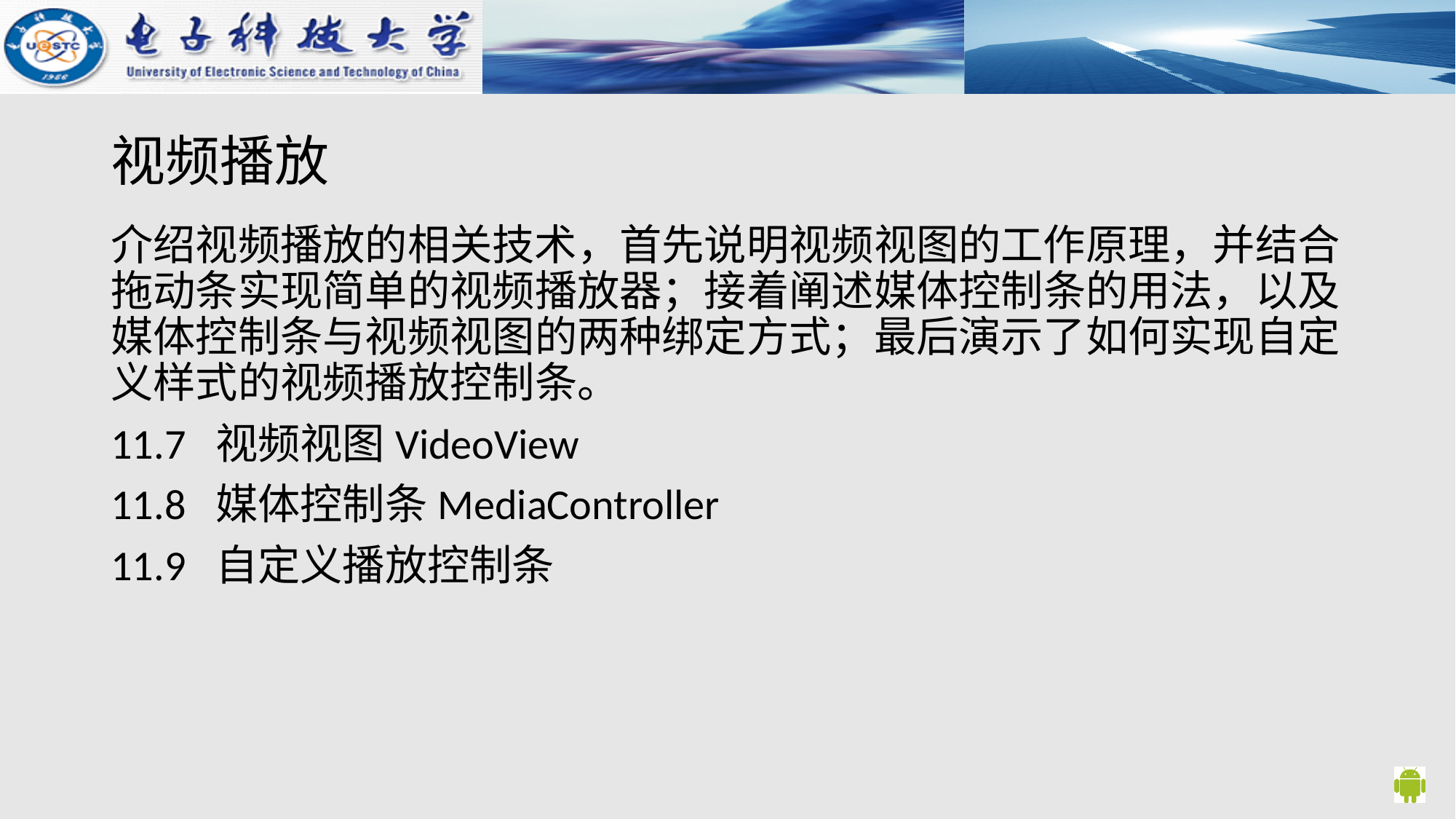

# 视频播放
介绍视频播放的相关技术，首先说明视频视图的工作原理，并结合拖动条实现简单的视频播放器；接着阐述媒体控制条的用法，以及媒体控制条与视频视图的两种绑定方式；最后演示了如何实现自定义样式的视频播放控制条。
11.7  视频视图VideoView
11.8  媒体控制条MediaController
11.9  自定义播放控制条